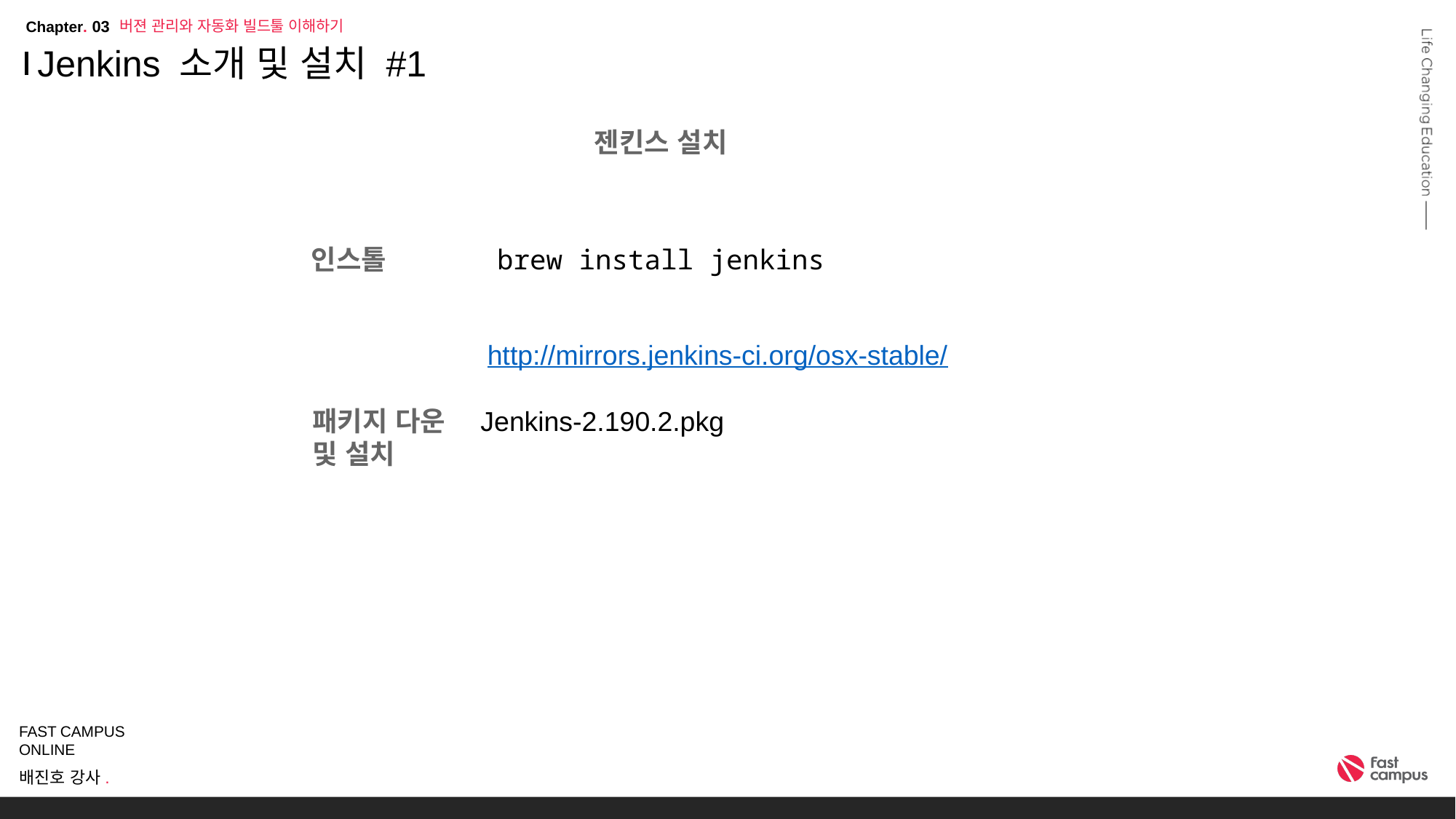

버젼 관리와 자동화 빌드툴 이해하기
03
# Jenkins 소개 및 설치 #1
젠킨스 설치
인스톨
brew install jenkins
http://mirrors.jenkins-ci.org/osx-stable/
패키지 다운
및 설치
Jenkins-2.190.2.pkg